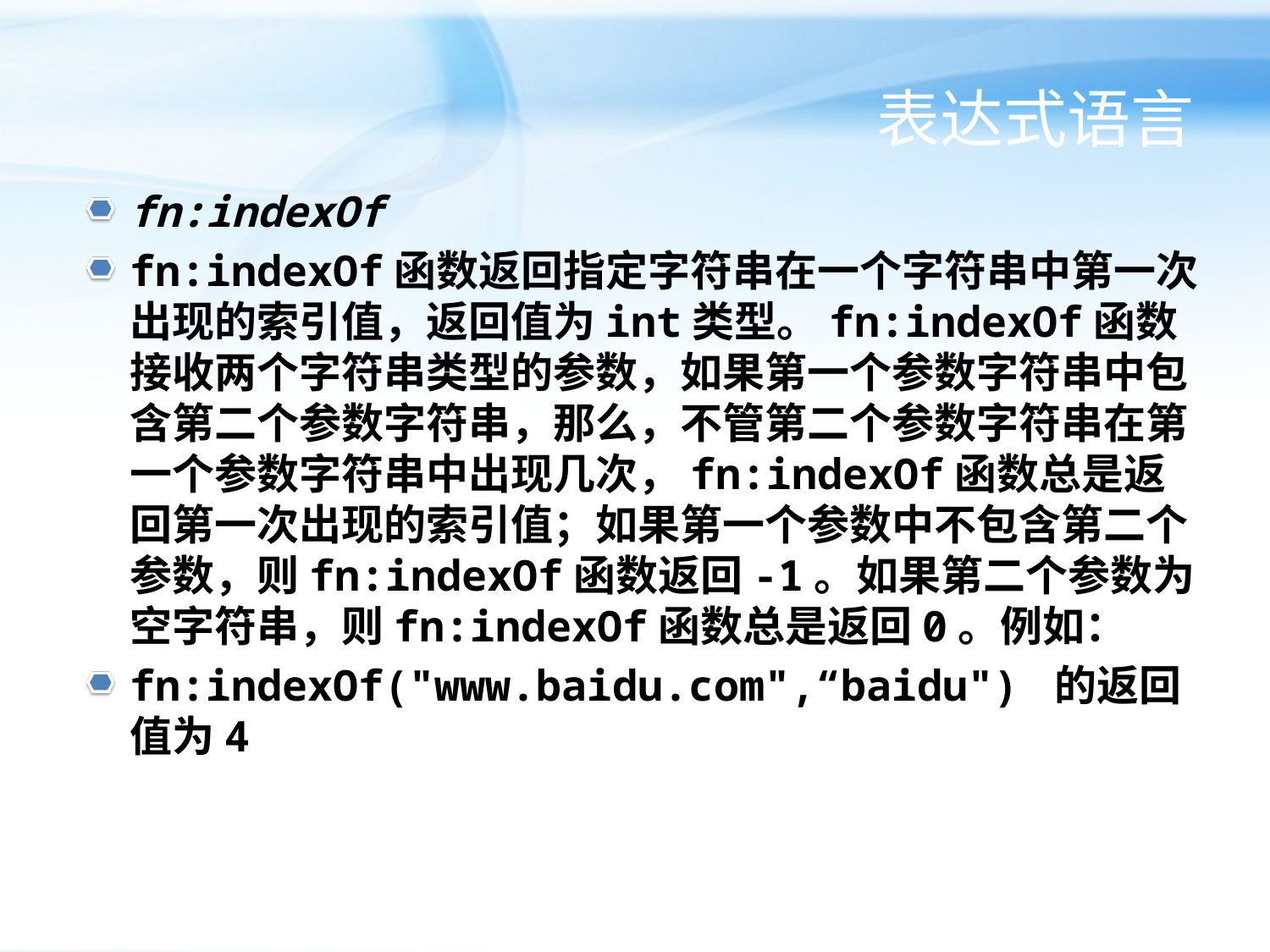

# 表达式语言
fn:indexOf
fn:indexOf函数返回指定字符串在一个字符串中第一次出现的索引值，返回值为int类型。fn:indexOf函数接收两个字符串类型的参数，如果第一个参数字符串中包含第二个参数字符串，那么，不管第二个参数字符串在第一个参数字符串中出现几次，fn:indexOf函数总是返回第一次出现的索引值；如果第一个参数中不包含第二个参数，则fn:indexOf函数返回-1。如果第二个参数为空字符串，则fn:indexOf函数总是返回0。例如：
fn:indexOf("www.baidu.com",“baidu") 的返回值为4